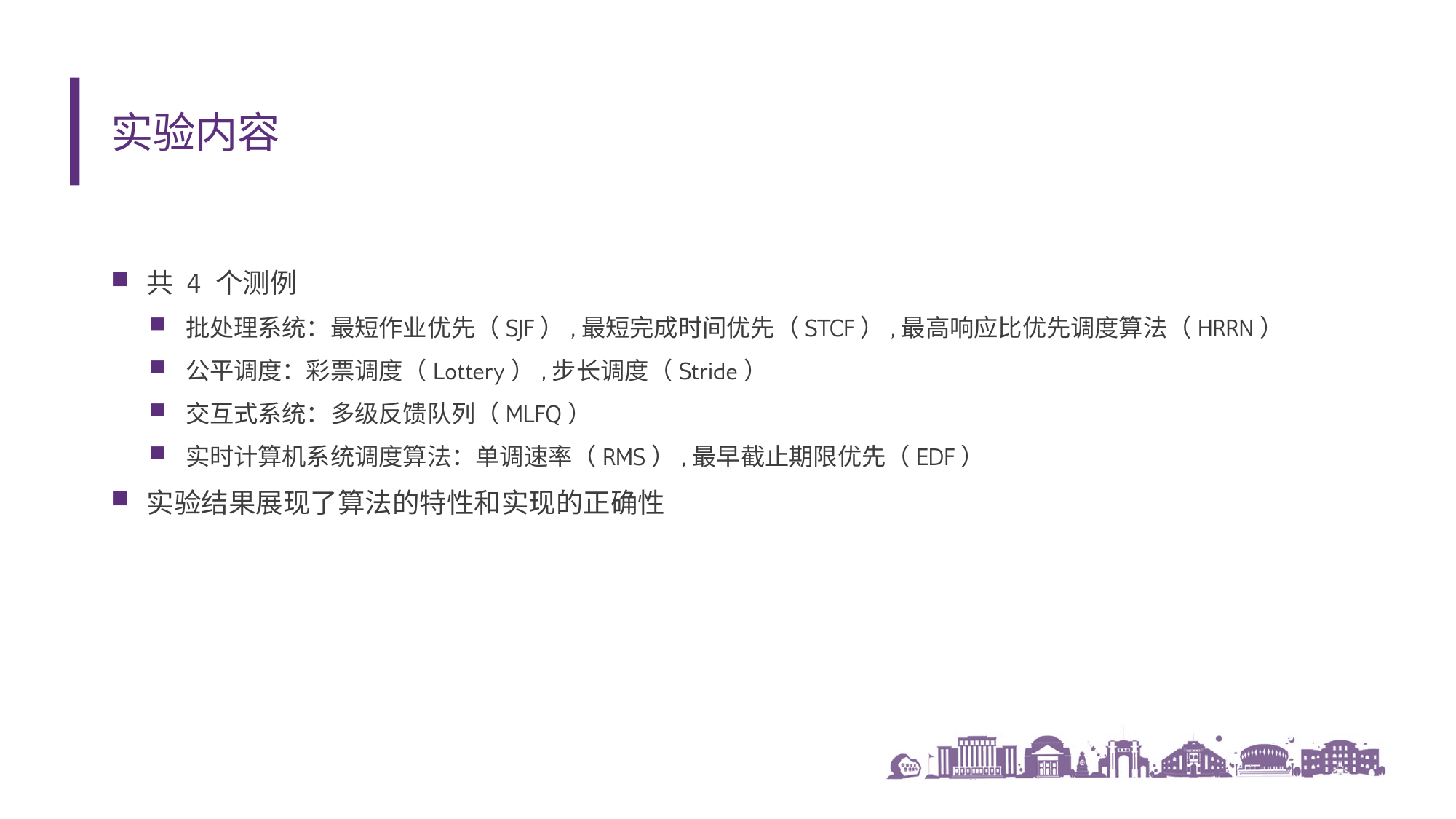

# 实验内容
共 4 个测例
批处理系统：最短作业优先（SJF）,最短完成时间优先（STCF）,最高响应比优先调度算法（HRRN）
公平调度：彩票调度（Lottery）,步长调度（Stride）
交互式系统：多级反馈队列（MLFQ）
实时计算机系统调度算法：单调速率（RMS）,最早截止期限优先（EDF）
实验结果展现了算法的特性和实现的正确性